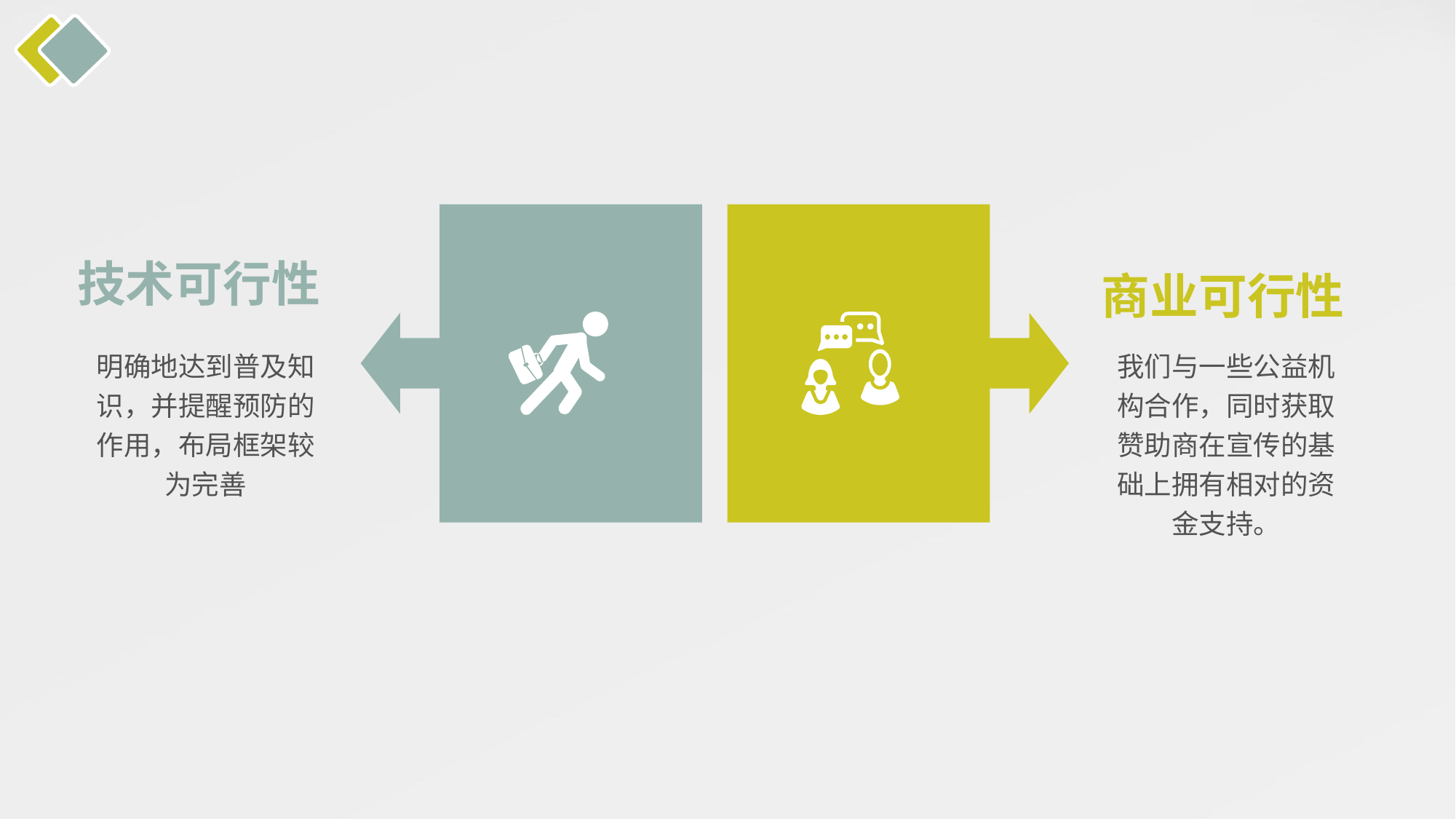

技术可行性
商业可行性

明确地达到普及知识，并提醒预防的作用，布局框架较为完善
我们与一些公益机构合作，同时获取赞助商在宣传的基础上拥有相对的资金支持。